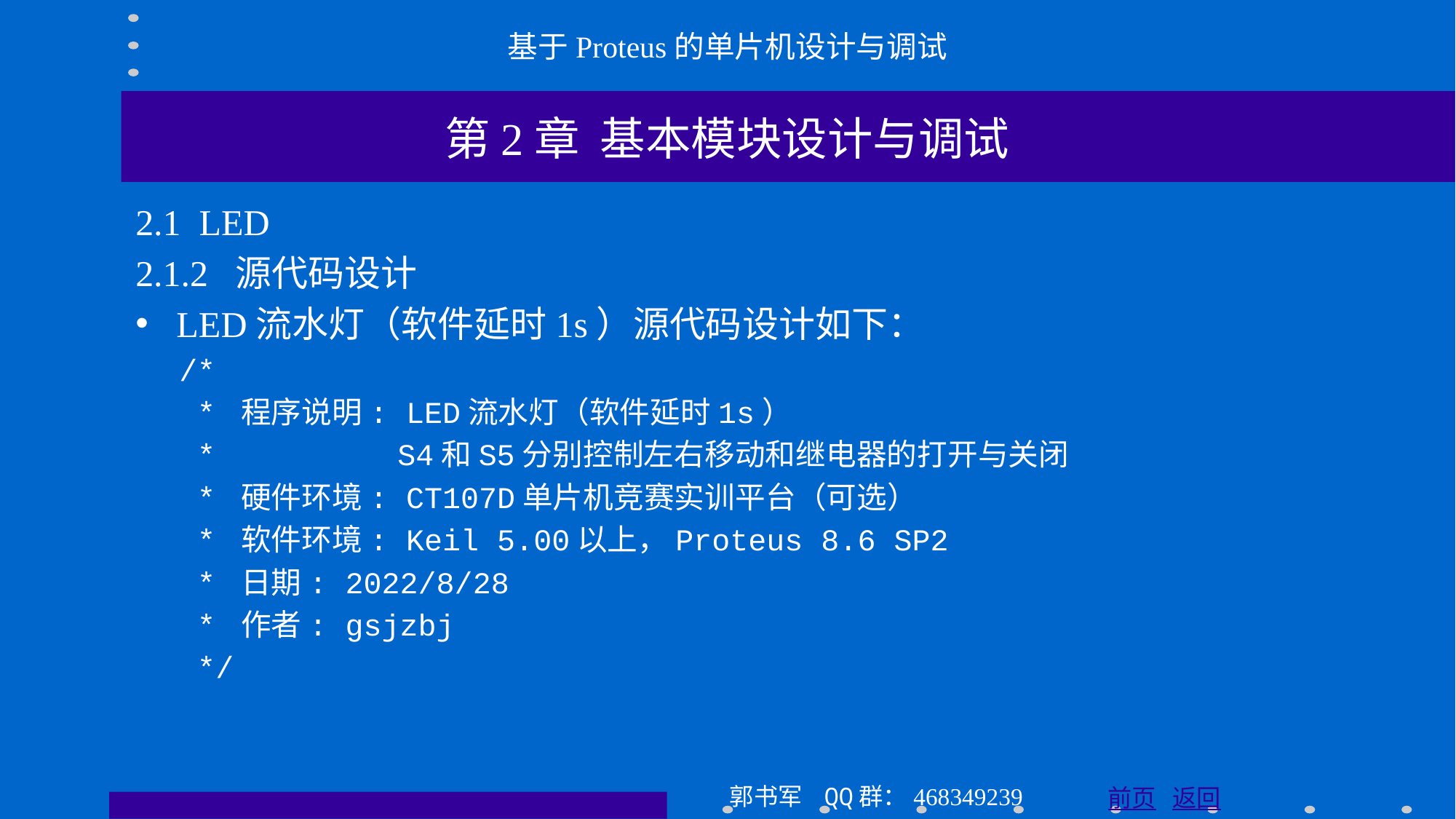

基于Proteus的单片机设计与调试
第2章  基本模块设计与调试
2.1  LED
2.1.2  源代码设计
LED流水灯（软件延时1s）源代码设计如下：
/*
 * 程序说明: LED流水灯（软件延时1s）
 *          S4和S5分别控制左右移动和继电器的打开与关闭
 * 硬件环境: CT107D单片机竞赛实训平台（可选）
 * 软件环境: Keil 5.00以上，Proteus 8.6 SP2
 * 日期: 2022/8/28
 * 作者: gsjzbj
 */

郭书军   QQ群：468349239
前页   返回